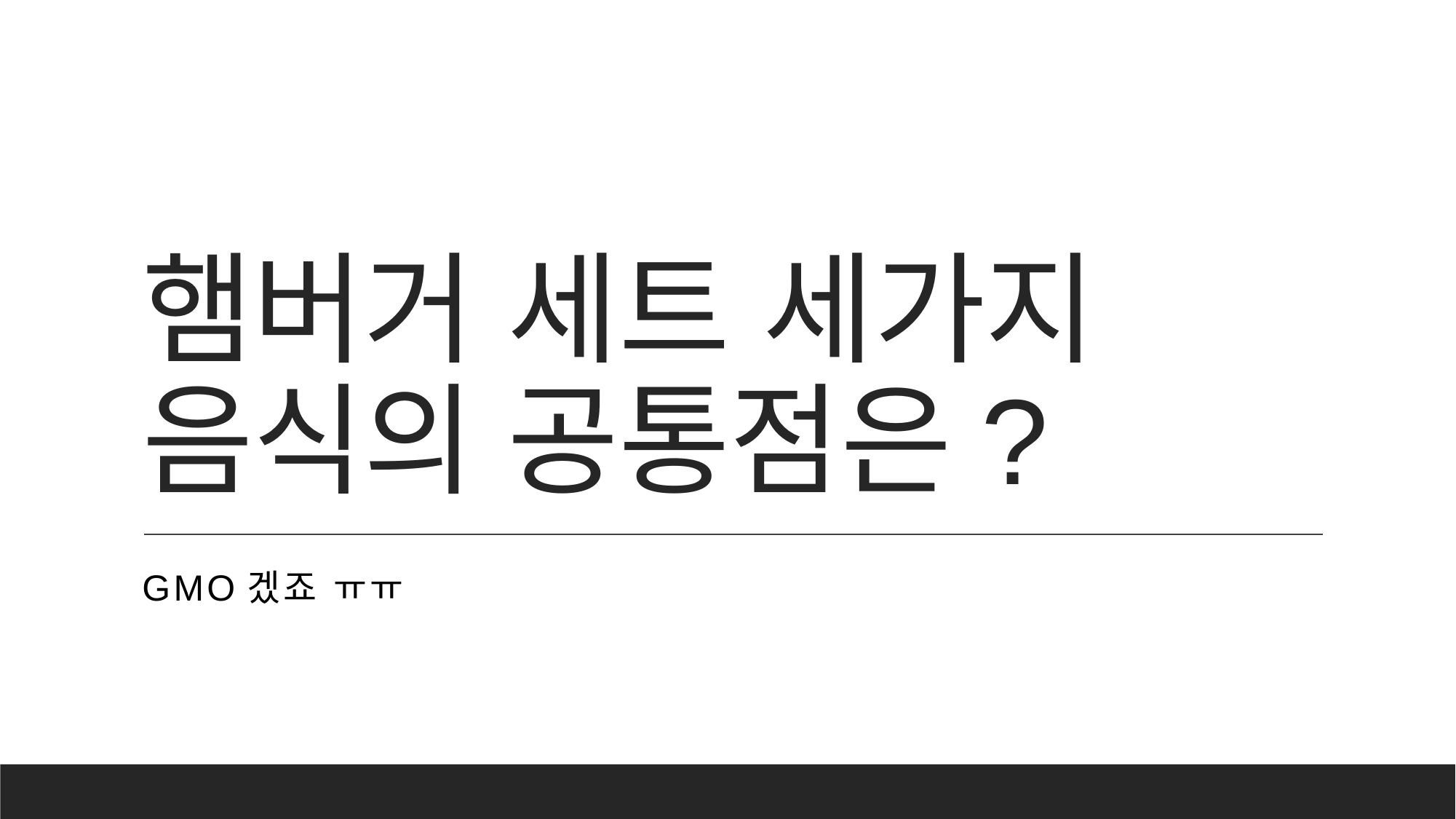

# 햄버거 세트 세가지 음식의 공통점은?
GMO겠죠 ㅠㅠ